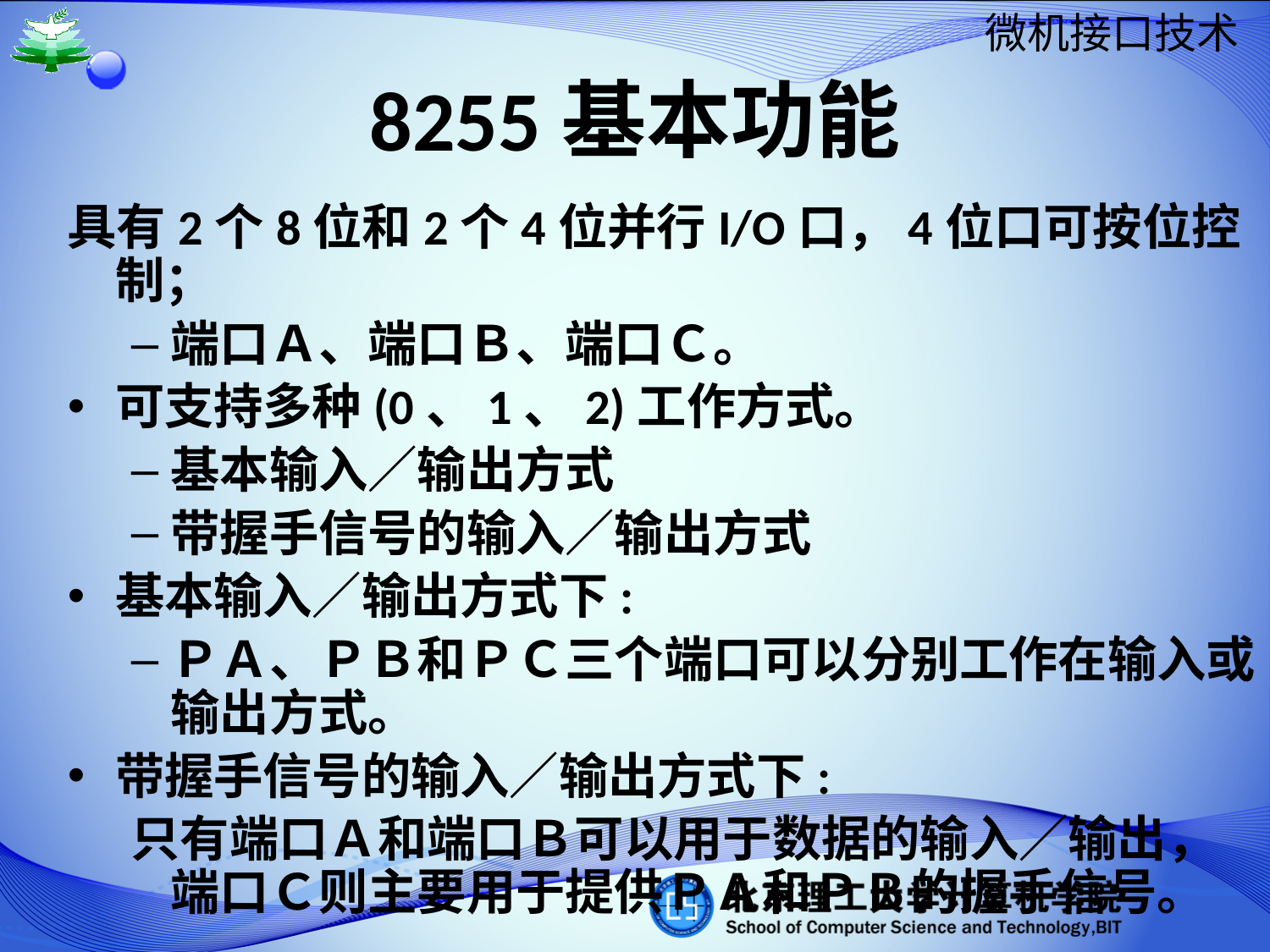

8255基本功能
具有2个8位和2个4位并行I/O口，4位口可按位控制；
端口Ａ、端口Ｂ、端口Ｃ。
可支持多种(0、1、2)工作方式。
基本输入／输出方式
带握手信号的输入／输出方式
基本输入／输出方式下:
ＰＡ、ＰＢ和ＰＣ三个端口可以分别工作在输入或输出方式。
带握手信号的输入／输出方式下:
只有端口Ａ和端口Ｂ可以用于数据的输入／输出，端口Ｃ则主要用于提供ＰＡ和ＰＢ的握手信号。